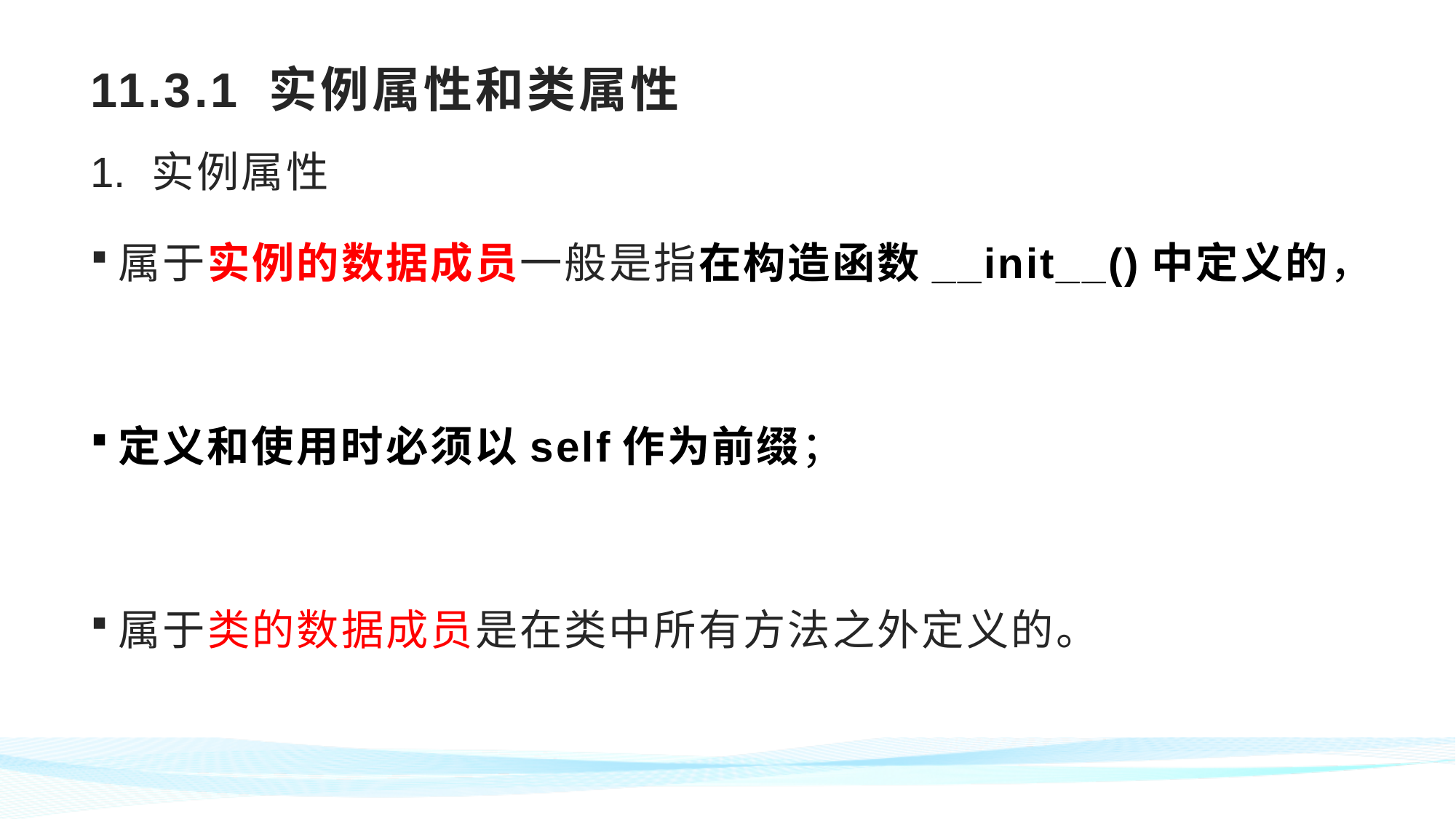

# 11.3.1 实例属性和类属性
实例属性
属于实例的数据成员一般是指在构造函数__init__()中定义的，

定义和使用时必须以self作为前缀；

属于类的数据成员是在类中所有方法之外定义的。